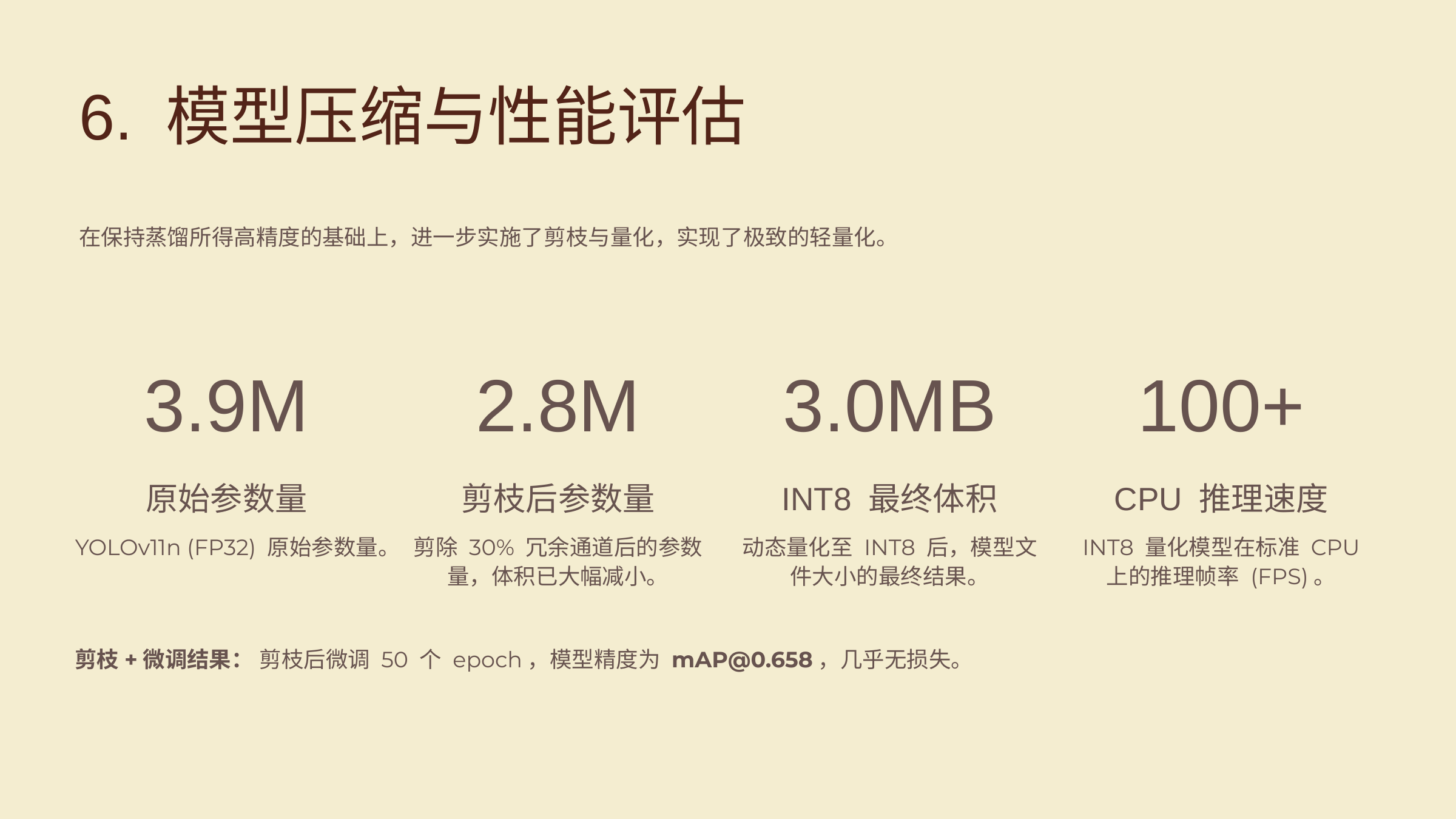

6. 模型压缩与性能评估
在保持蒸馏所得高精度的基础上，进一步实施了剪枝与量化，实现了极致的轻量化。
3.9M
2.8M
3.0MB
100+
原始参数量
剪枝后参数量
INT8 最终体积
CPU 推理速度
YOLOv11n (FP32) 原始参数量。
剪除 30% 冗余通道后的参数量，体积已大幅减小。
动态量化至 INT8 后，模型文件大小的最终结果。
INT8 量化模型在标准 CPU 上的推理帧率 (FPS)。
剪枝+微调结果： 剪枝后微调 50 个 epoch，模型精度为 mAP@0.658，几乎无损失。